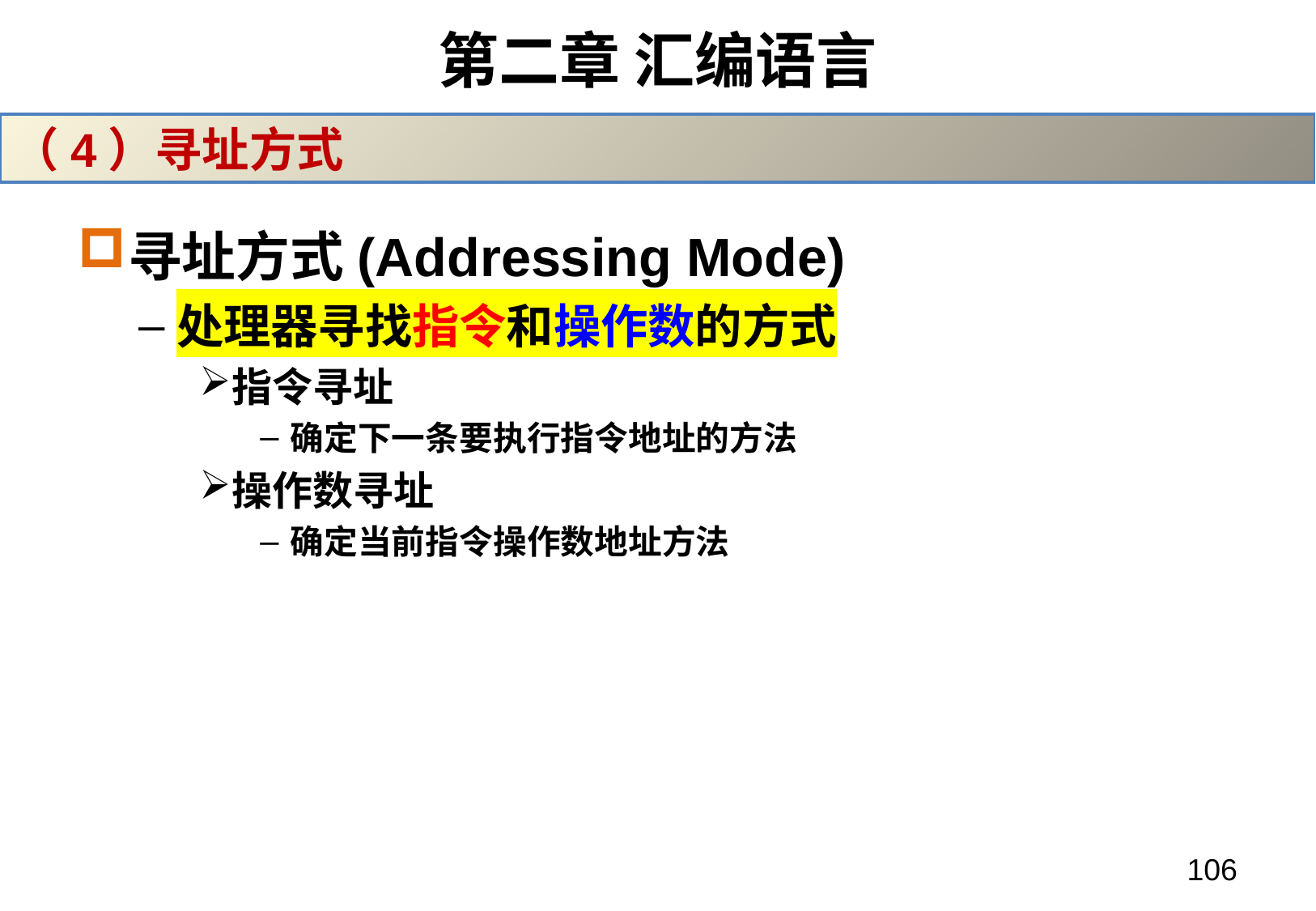

# 第二章 汇编语言
（4）寻址方式
寻址方式(Addressing Mode)
处理器寻找指令和操作数的方式
指令寻址
确定下一条要执行指令地址的方法
操作数寻址
确定当前指令操作数地址方法
106